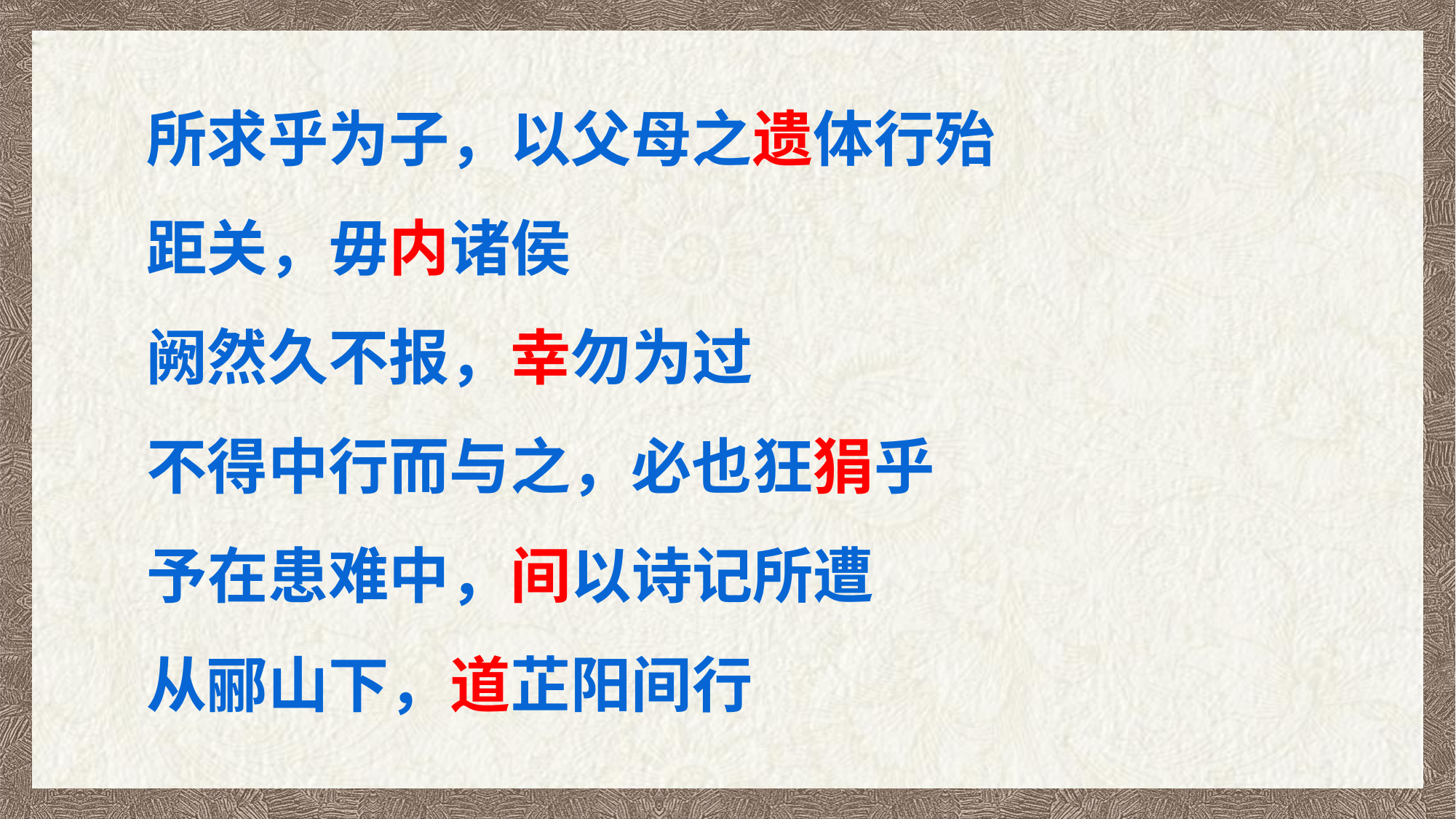

所求乎为子，以父母之遗体行殆
距关，毋内诸侯
阙然久不报，幸勿为过
不得中行而与之，必也狂狷乎
予在患难中，间以诗记所遭
从郦山下，道芷阳间行